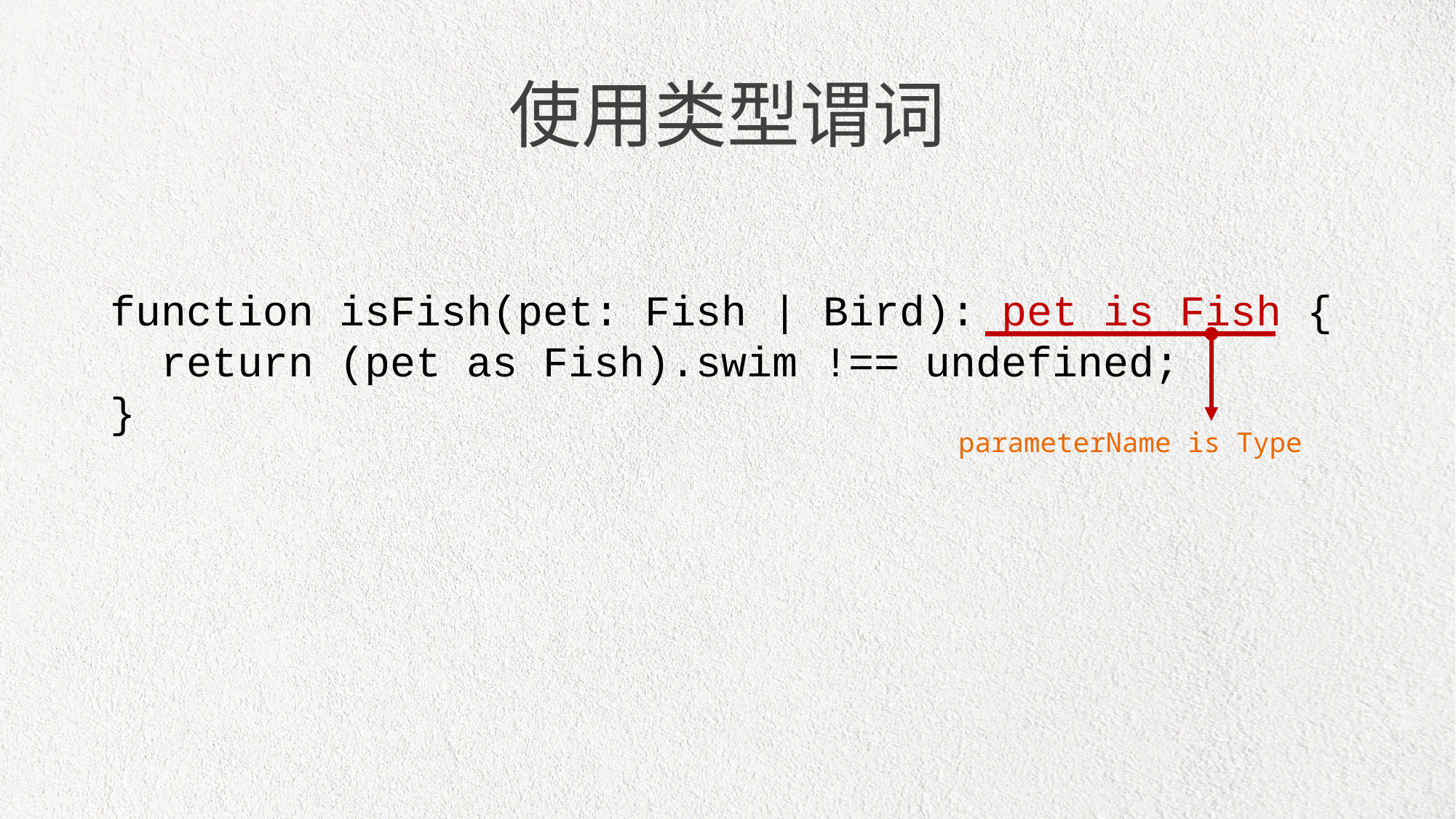

使用类型谓词
function isFish(pet: Fish | Bird): pet is Fish {
  return (pet as Fish).swim !== undefined;
}
parameterName is Type